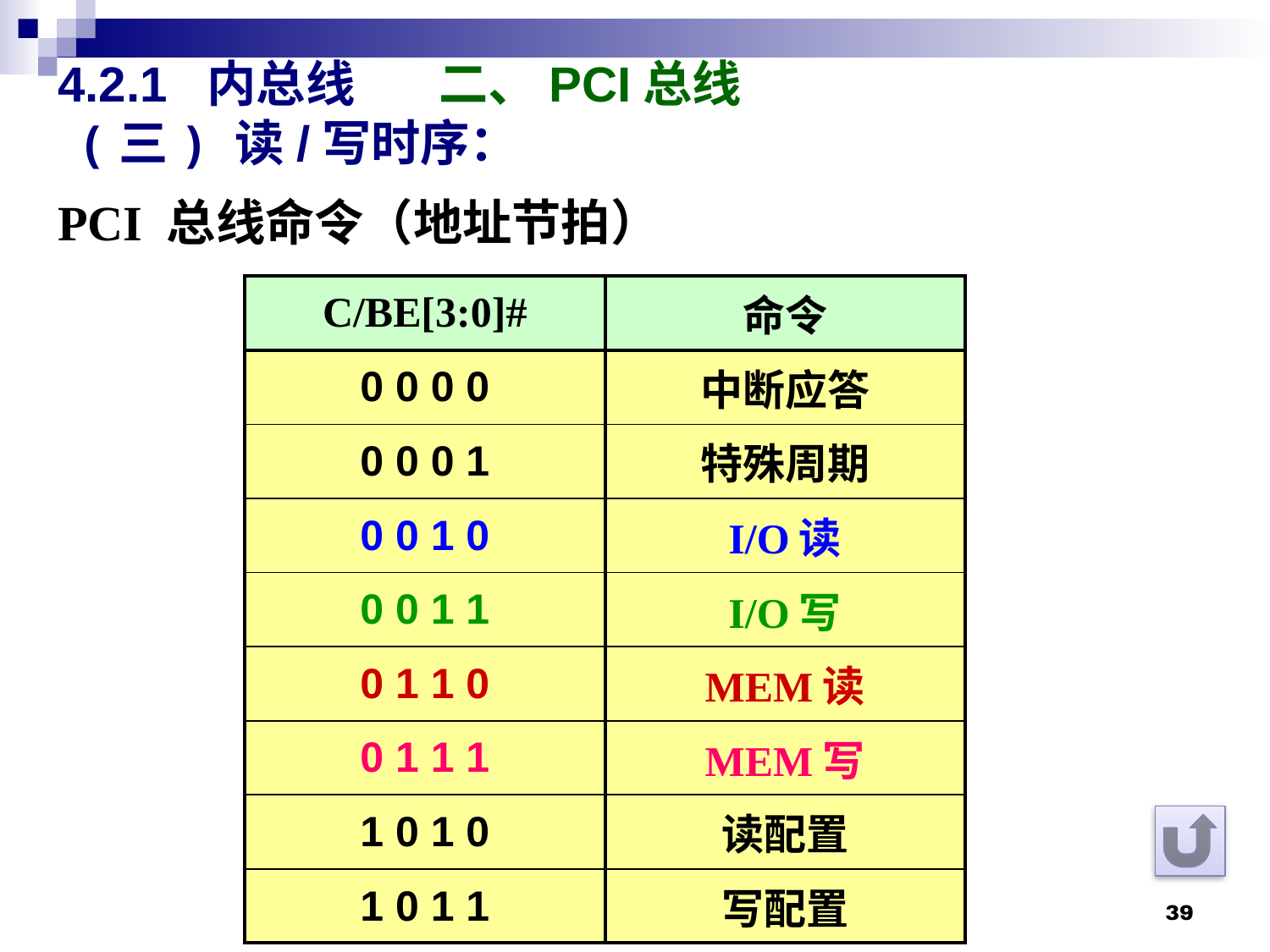

# 4.2.1  内总线 	二、PCI总线
(三) 读/写时序：
PCI 总线命令（地址节拍）
| C/BE[3:0]# | 命令 |
| --- | --- |
| 0 0 0 0 | 中断应答 |
| 0 0 0 1 | 特殊周期 |
| 0 0 1 0 | I/O读 |
| 0 0 1 1 | I/O写 |
| 0 1 1 0 | MEM读 |
| 0 1 1 1 | MEM写 |
| 1 0 1 0 | 读配置 |
| 1 0 1 1 | 写配置 |

39